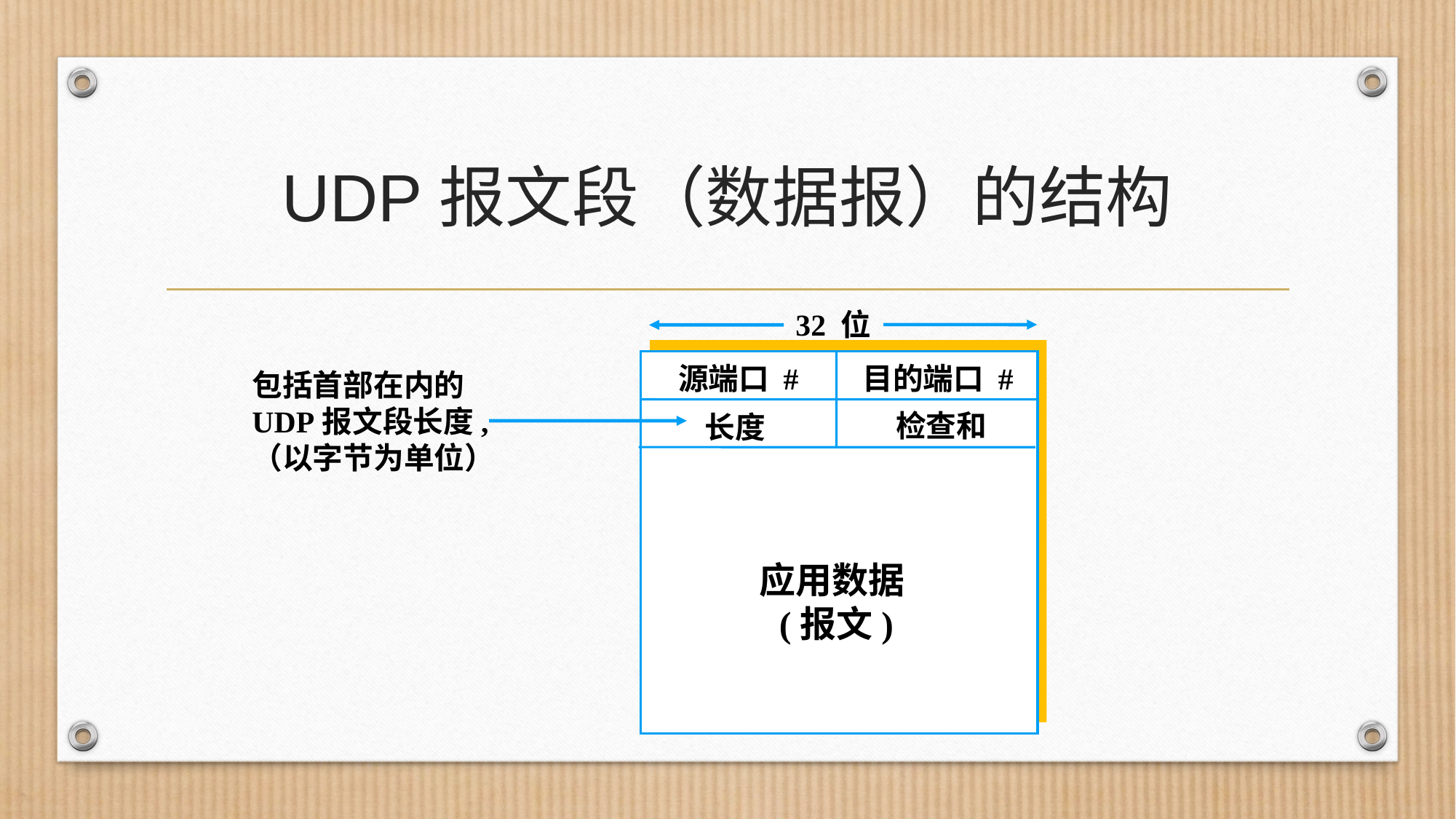

# UDP报文段（数据报）的结构
32 位

源端口 #
目的端口 #

检查和
长度

应用数据
(报文)
包括首部在内的
UDP报文段长度,
（以字节为单位）